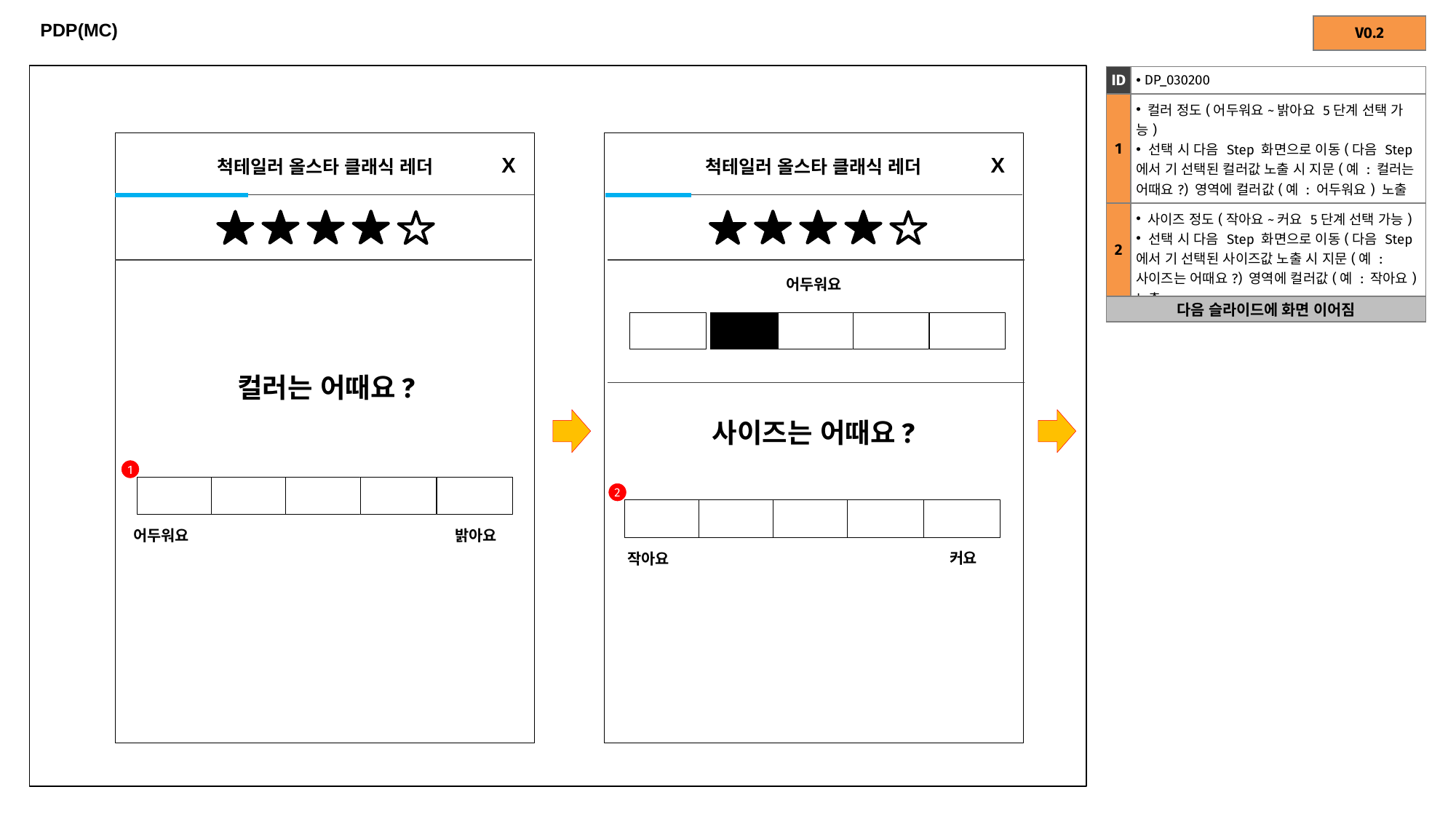

# PDP(MC)
| V0.2 |
| --- |

| ID | DP\_030200 |
| --- | --- |
| 1 | 컬러 정도(어두워요~밝아요 5단계 선택 가능) 선택 시 다음 Step 화면으로 이동(다음 Step 에서 기 선택된 컬러값 노출 시 지문(예 : 컬러는 어때요?) 영역에 컬러값(예 : 어두워요) 노출 |
| 2 | 사이즈 정도(작아요~커요 5단계 선택 가능) 선택 시 다음 Step 화면으로 이동(다음 Step 에서 기 선택된 사이즈값 노출 시 지문(예 : 사이즈는 어때요?) 영역에 컬러값(예 : 작아요) 노출 |
| 다음 슬라이드에 화면 이어짐 |  |

X
X
척테일러 올스타 클래식 레더
척테일러 올스타 클래식 레더

어두워요

컬러는 어때요?
사이즈는 어때요?

1

2

밝아요
어두워요
커요
작아요